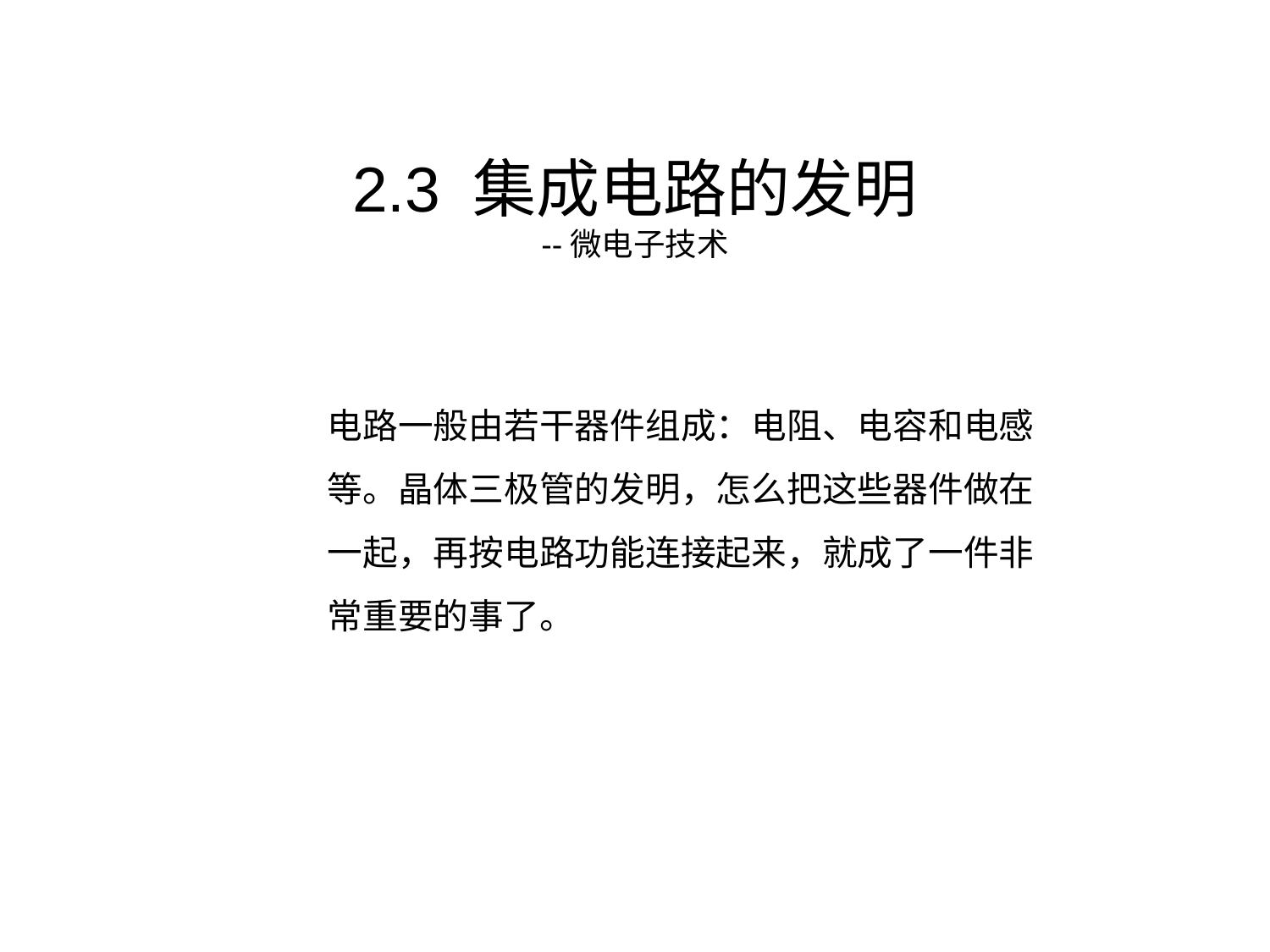

# 2.3 集成电路的发明 --微电子技术
电路一般由若干器件组成：电阻、电容和电感等。晶体三极管的发明，怎么把这些器件做在一起，再按电路功能连接起来，就成了一件非常重要的事了。